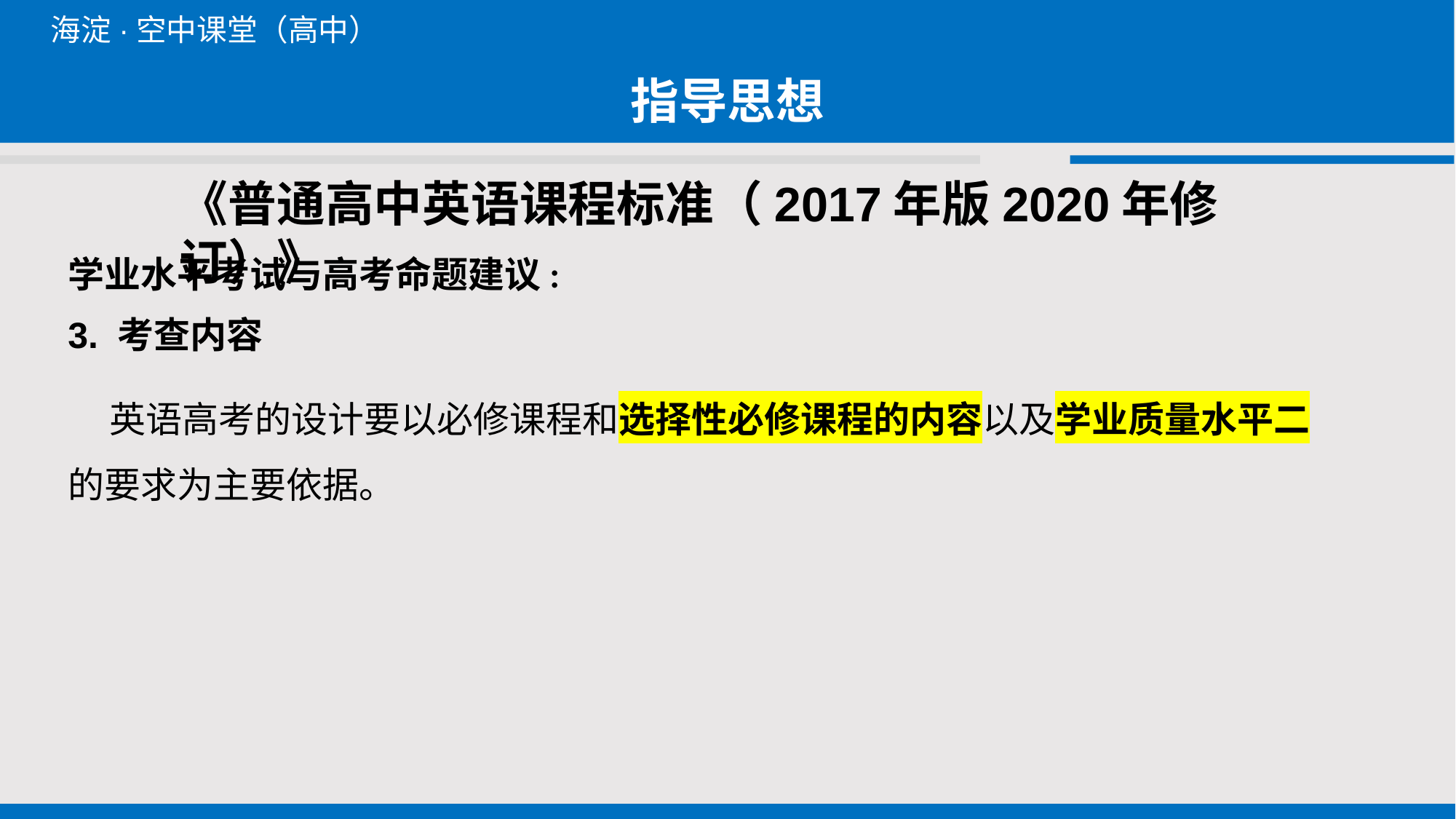

指导思想
《普通高中英语课程标准（2017年版2020年修订）》
学业水平考试与高考命题建议:
3. 考查内容
    英语高考的设计要以必修课程和选择性必修课程的内容以及学业质量水平二的要求为主要依据。